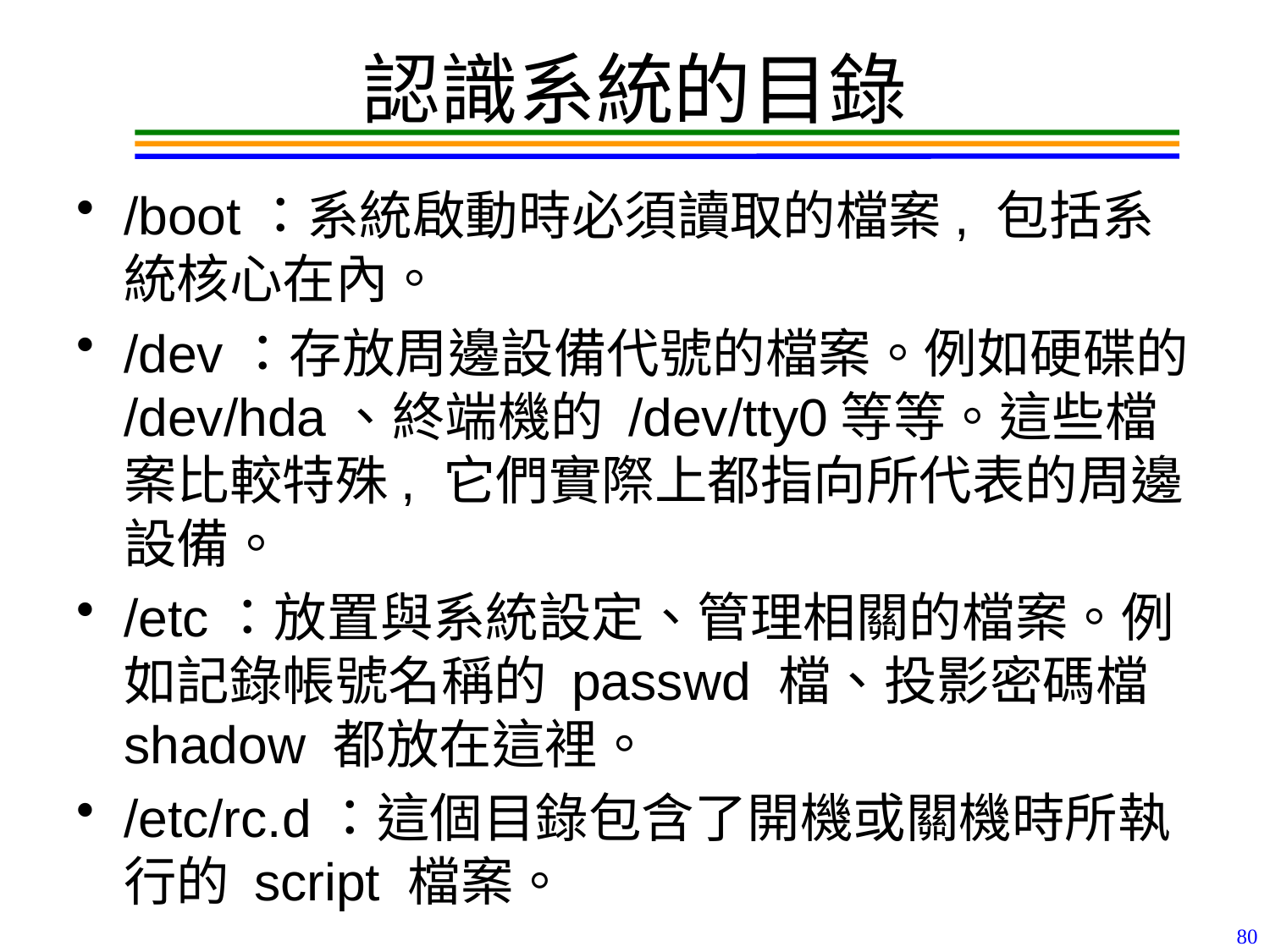

# 認識系統的目錄
/boot：系統啟動時必須讀取的檔案, 包括系統核心在內。
/dev：存放周邊設備代號的檔案。例如硬碟的 /dev/hda、終端機的 /dev/tty0等等。這些檔案比較特殊, 它們實際上都指向所代表的周邊設備。
/etc：放置與系統設定、管理相關的檔案。例如記錄帳號名稱的 passwd 檔、投影密碼檔 shadow 都放在這裡。
/etc/rc.d：這個目錄包含了開機或關機時所執行的 script 檔案。

80